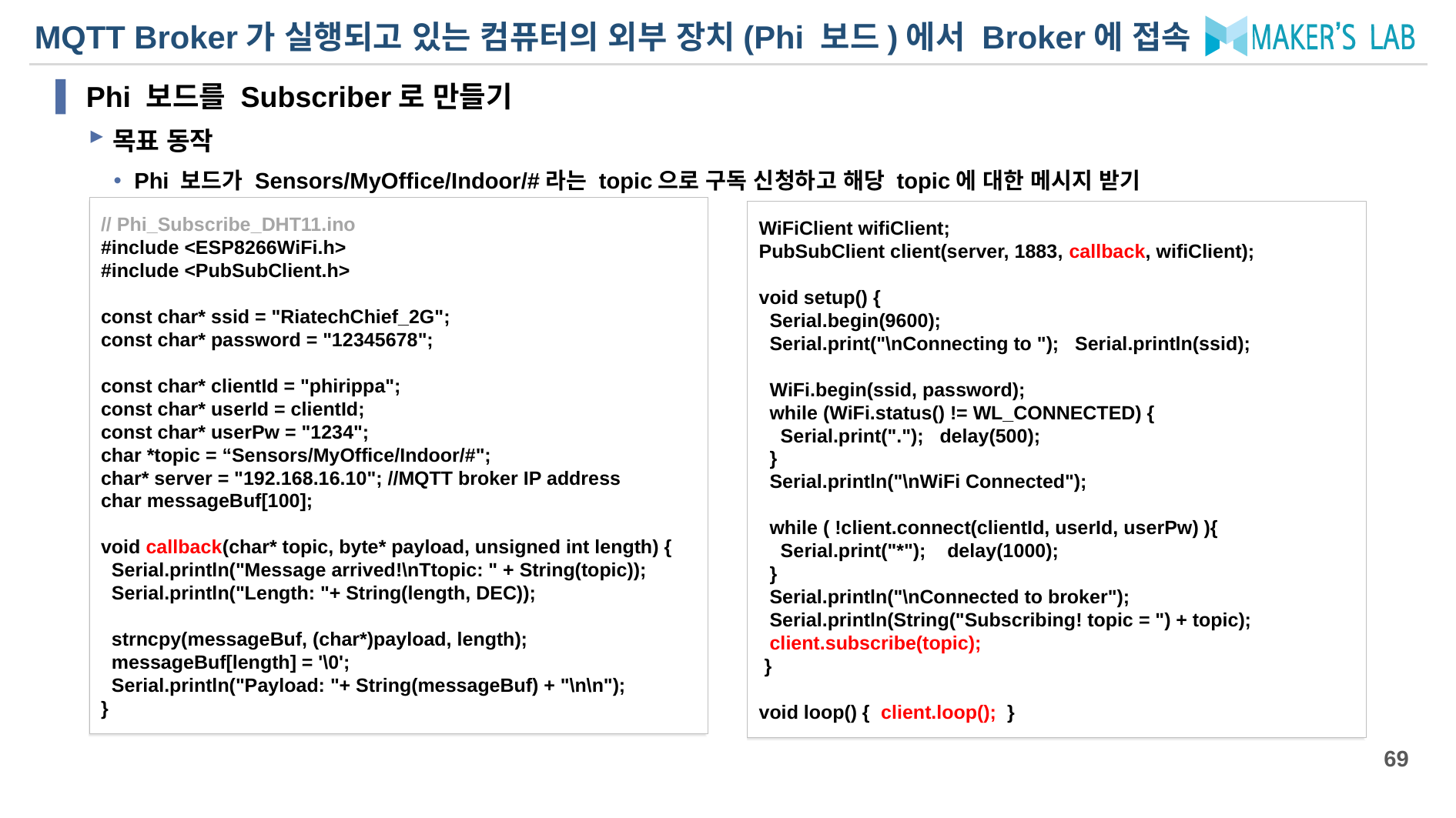

# MQTT Broker가 실행되고 있는 컴퓨터의 외부 장치(Phi 보드)에서 Broker에 접속
Phi 보드를 Subscriber로 만들기
목표 동작
Phi 보드가 Sensors/MyOffice/Indoor/#라는 topic으로 구독 신청하고 해당 topic에 대한 메시지 받기

// Phi_Subscribe_DHT11.ino
#include <ESP8266WiFi.h>
#include <PubSubClient.h>

const char* ssid = "RiatechChief_2G";
const char* password = "12345678";

const char* clientId = "phirippa";
const char* userId = clientId;
const char* userPw = "1234";
char *topic = “Sensors/MyOffice/Indoor/#";
char* server = "192.168.16.10"; //MQTT broker IP address
char messageBuf[100];

void callback(char* topic, byte* payload, unsigned int length) {
  Serial.println("Message arrived!\nTtopic: " + String(topic));
  Serial.println("Length: "+ String(length, DEC));

  strncpy(messageBuf, (char*)payload, length);
  messageBuf[length] = '\0';
  Serial.println("Payload: "+ String(messageBuf) + "\n\n");
}
WiFiClient wifiClient;
PubSubClient client(server, 1883, callback, wifiClient);

void setup() {
  Serial.begin(9600);
  Serial.print("\nConnecting to ");   Serial.println(ssid);

  WiFi.begin(ssid, password);
  while (WiFi.status() != WL_CONNECTED) {
    Serial.print(".");   delay(500);
  }
  Serial.println("\nWiFi Connected");

  while ( !client.connect(clientId, userId, userPw) ){
    Serial.print("*");    delay(1000);
  }
  Serial.println("\nConnected to broker");
  Serial.println(String("Subscribing! topic = ") + topic);
  client.subscribe(topic);
 }

void loop() {  client.loop();  }
69